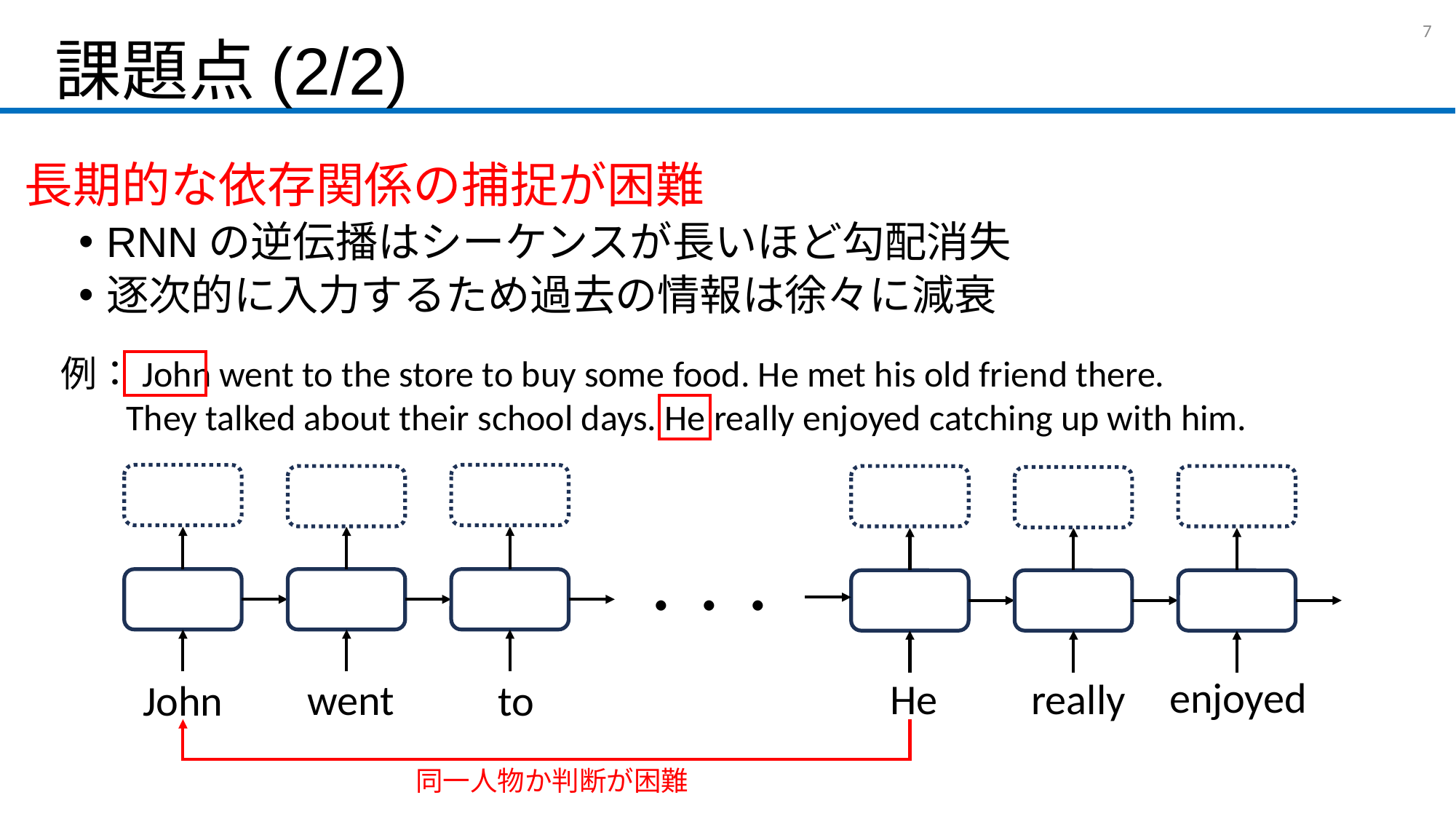

# 課題点(2/2)
7
長期的な依存関係の捕捉が困難
RNNの逆伝播はシーケンスが長いほど勾配消失
逐次的に入力するため過去の情報は徐々に減衰

例：John went to the store to buy some food. He met his old friend there.
        They talked about their school days. He really enjoyed catching up with him.

went
John
to

enjoyed
He
really
・・・
同一人物か判断が困難